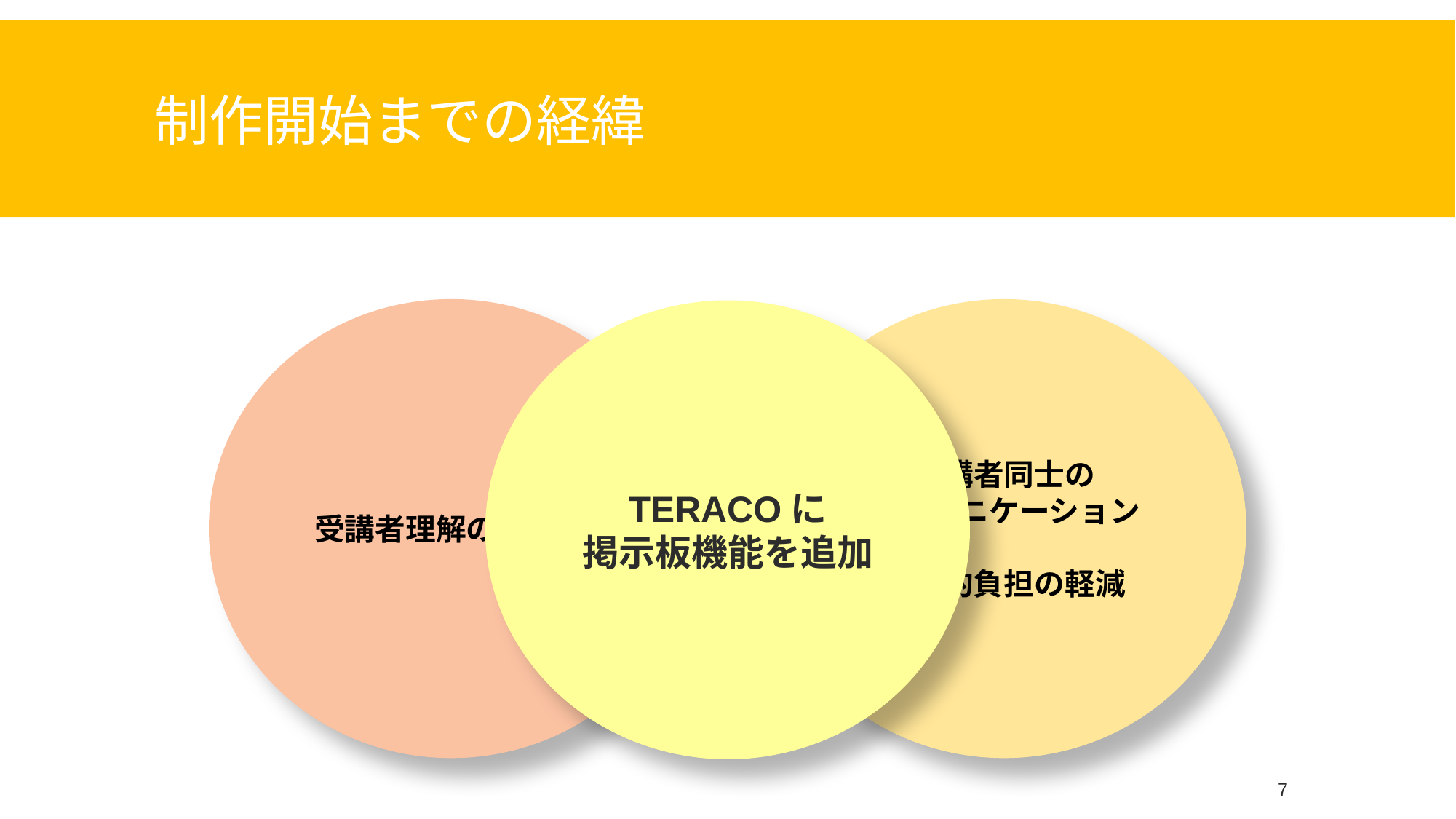

# 制作開始までの経緯
受講者理解の手助け
受講者同士の
コミュニケーション

精神的負担の軽減
TERACOに
掲示板機能を追加
7